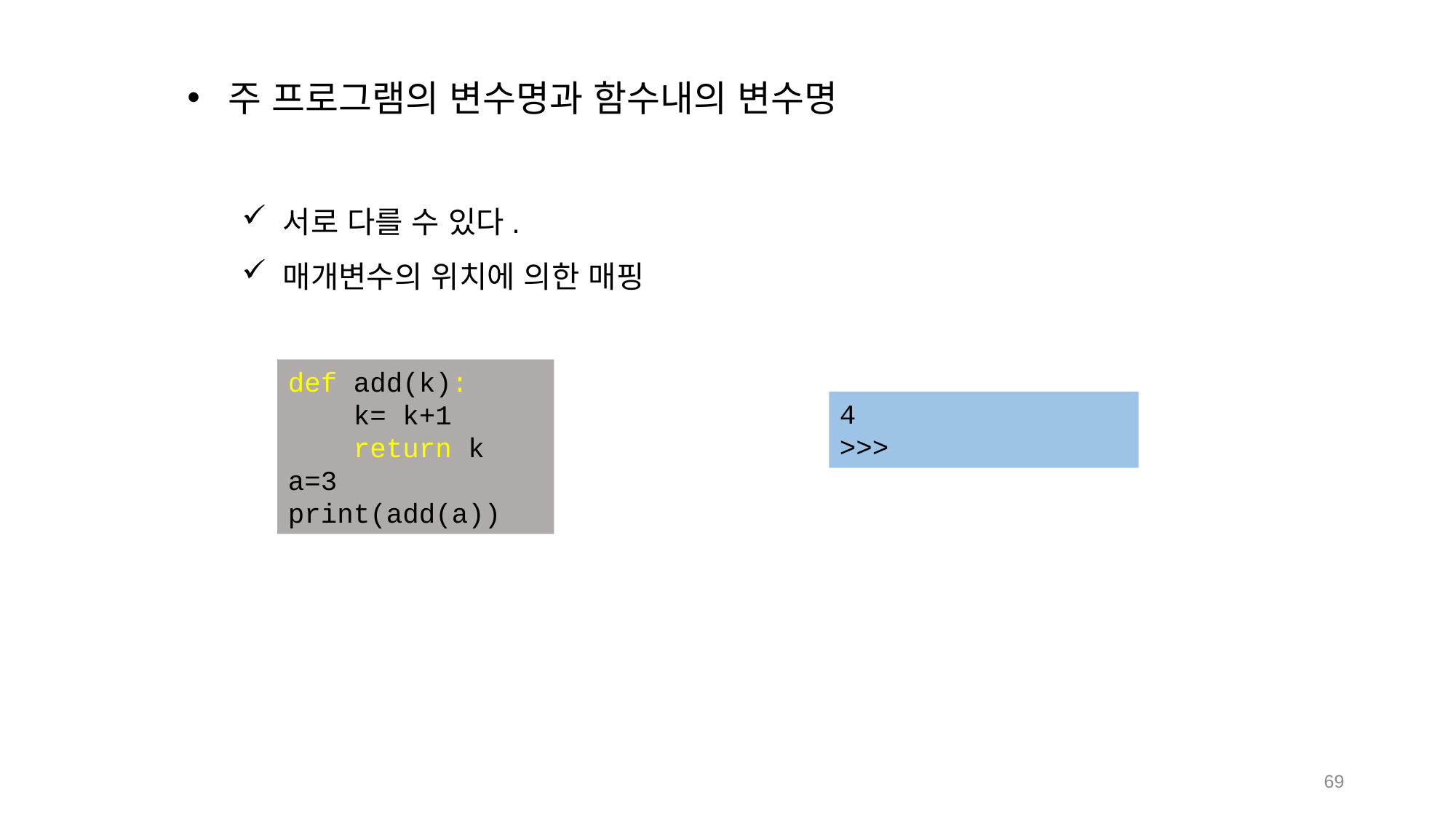

주 프로그램의 변수명과 함수내의 변수명

서로 다를 수 있다.
매개변수의 위치에 의한 매핑
def add(k):
    k= k+1
    return k
a=3
print(add(a))
4
>>>
69